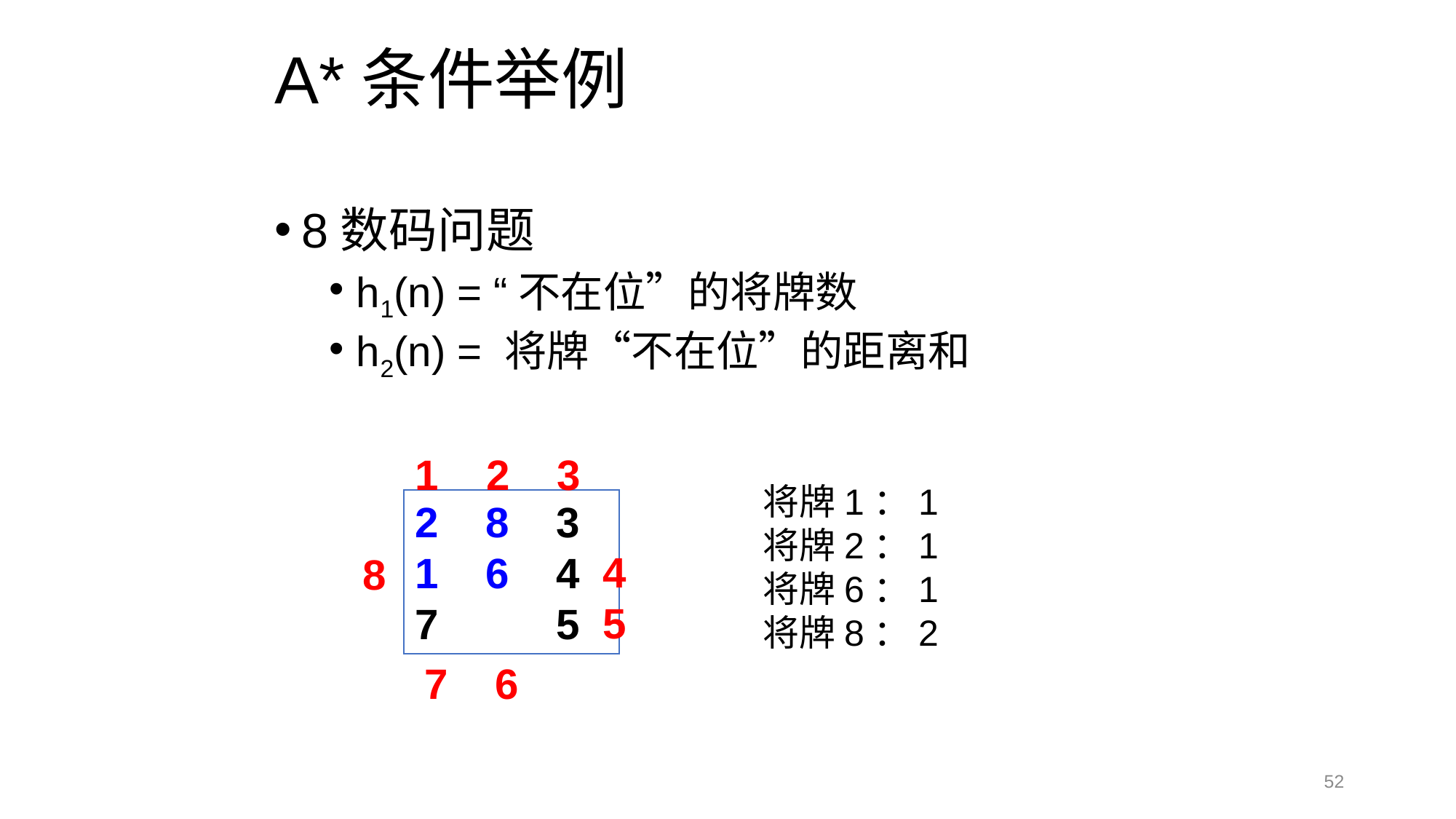

# A*条件举例
8数码问题
h1(n) = “不在位”的将牌数
h2(n) = 将牌“不在位”的距离和
1    2    3
将牌1：1
将牌2：1
将牌6：1
将牌8：2
2    8    3
1    6    4
7          5
4
5
8
7    6
52